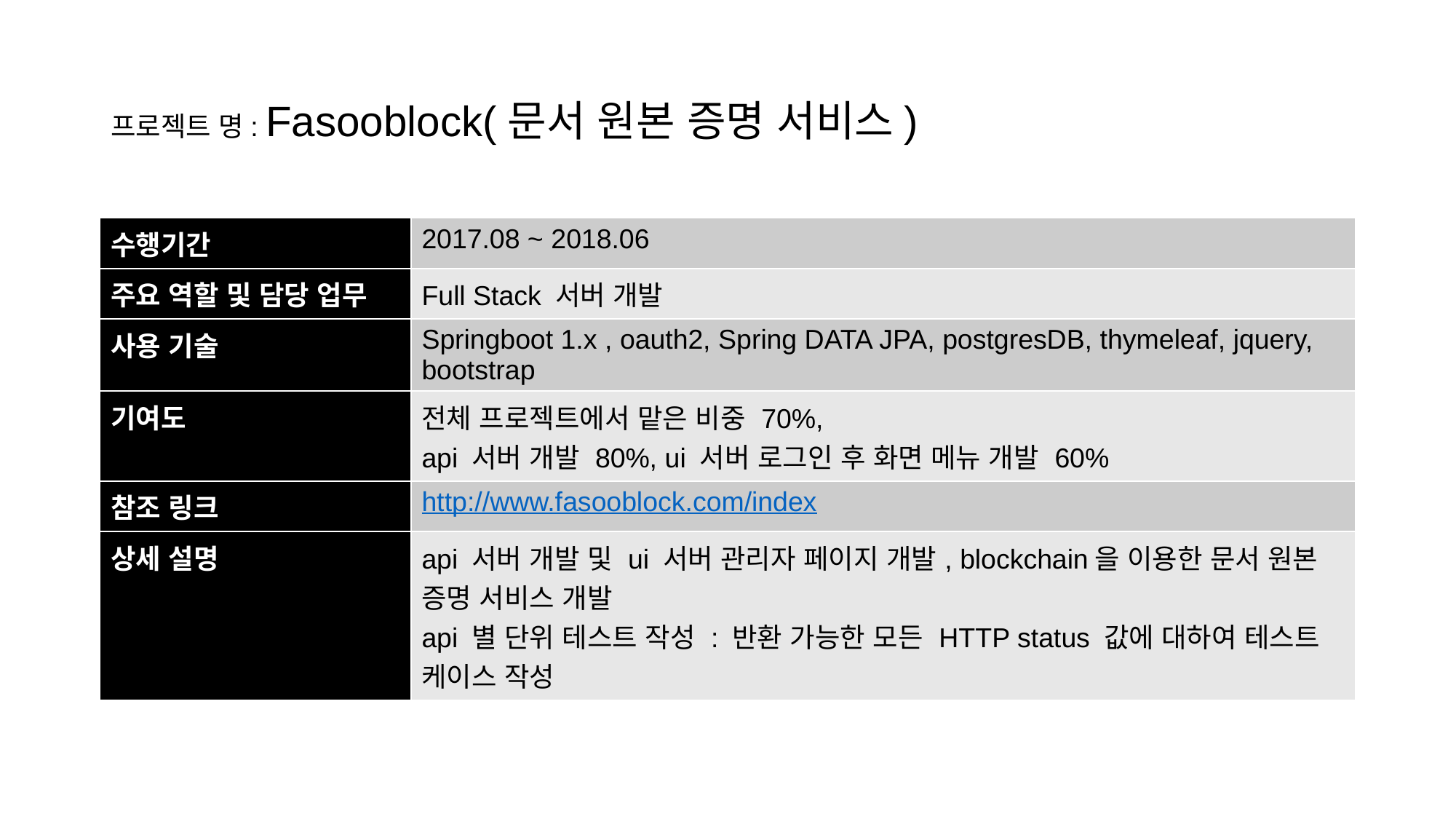

# 프로젝트 명: Fasooblock(문서 원본 증명 서비스)
| 수행기간 | 2017.08 ~ 2018.06 |
| --- | --- |
| 주요 역할 및 담당 업무 | Full Stack 서버 개발 |
| 사용 기술 | Springboot 1.x , oauth2, Spring DATA JPA, postgresDB, thymeleaf, jquery, bootstrap |
| 기여도 | 전체 프로젝트에서 맡은 비중 70%, api 서버 개발 80%, ui 서버 로그인 후 화면 메뉴 개발 60% |
| 참조 링크 | http://www.fasooblock.com/index |
| 상세 설명 | api 서버 개발 및 ui 서버 관리자 페이지 개발, blockchain을 이용한 문서 원본 증명 서비스 개발 api 별 단위 테스트 작성 : 반환 가능한 모든 HTTP status 값에 대하여 테스트 케이스 작성 |